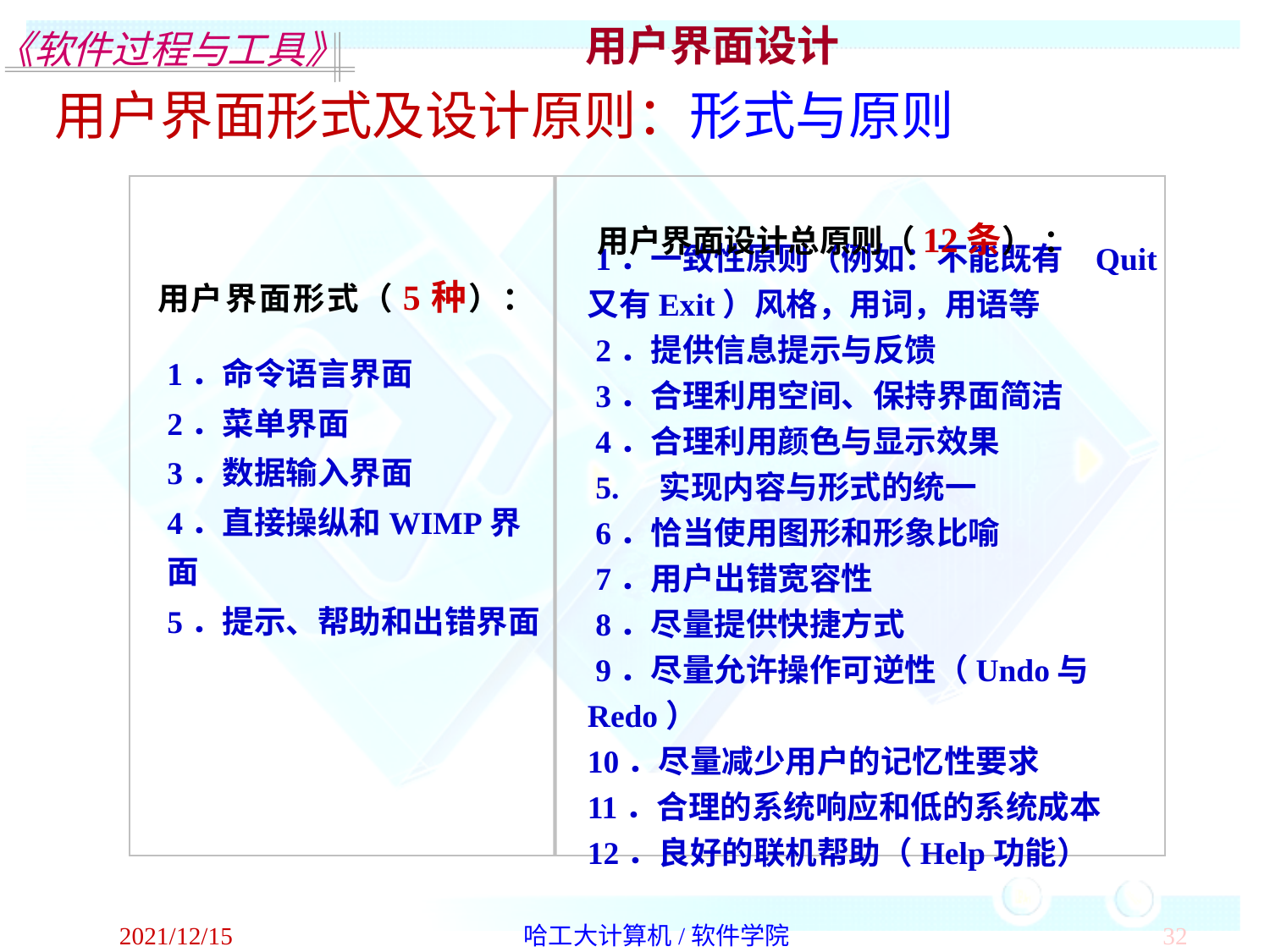

用户界面设计
用户界面形式及设计原则：形式与原则

用户界面设计总原则（12条） ：
用户界面形式（5种）：
 1．一致性原则（例如：不能既有	Quit又有Exit）风格，用词，用语等
 2．提供信息提示与反馈
 3．合理利用空间、保持界面简洁
 4．合理利用颜色与显示效果
 5.    实现内容与形式的统一
 6．恰当使用图形和形象比喻
 7．用户出错宽容性
 8．尽量提供快捷方式
 9．尽量允许操作可逆性（Undo与Redo）
10．尽量减少用户的记忆性要求
11．合理的系统响应和低的系统成本
12．良好的联机帮助（Help功能）
1．命令语言界面
2．菜单界面
3．数据输入界面
4．直接操纵和WIMP界面
5．提示、帮助和出错界面